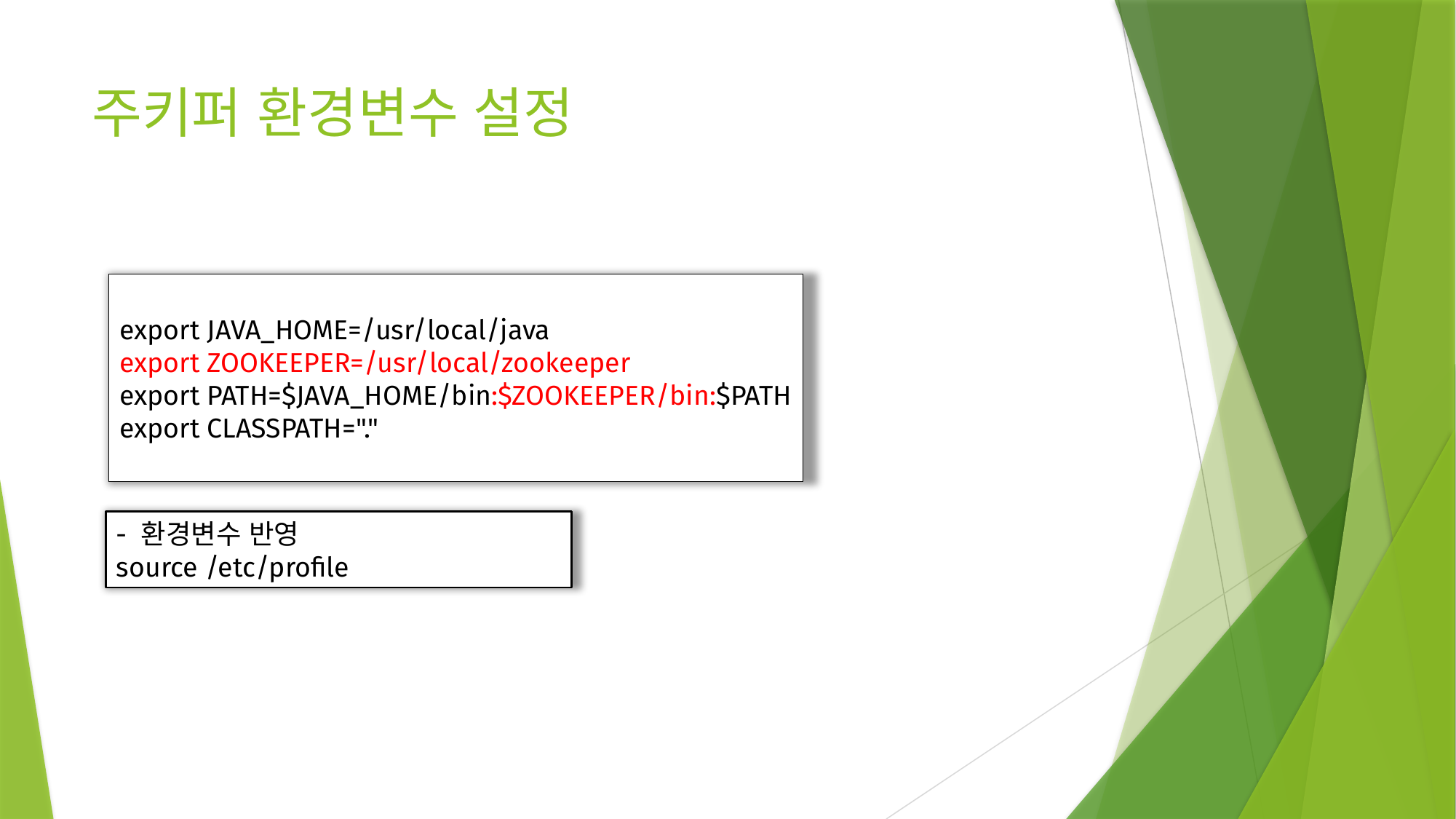

# 주키퍼 환경변수 설정

export JAVA_HOME=/usr/local/java
export ZOOKEEPER=/usr/local/zookeeper
export PATH=$JAVA_HOME/bin:$ZOOKEEPER/bin:$PATH
export CLASSPATH="."

- 환경변수 반영
source /etc/profile